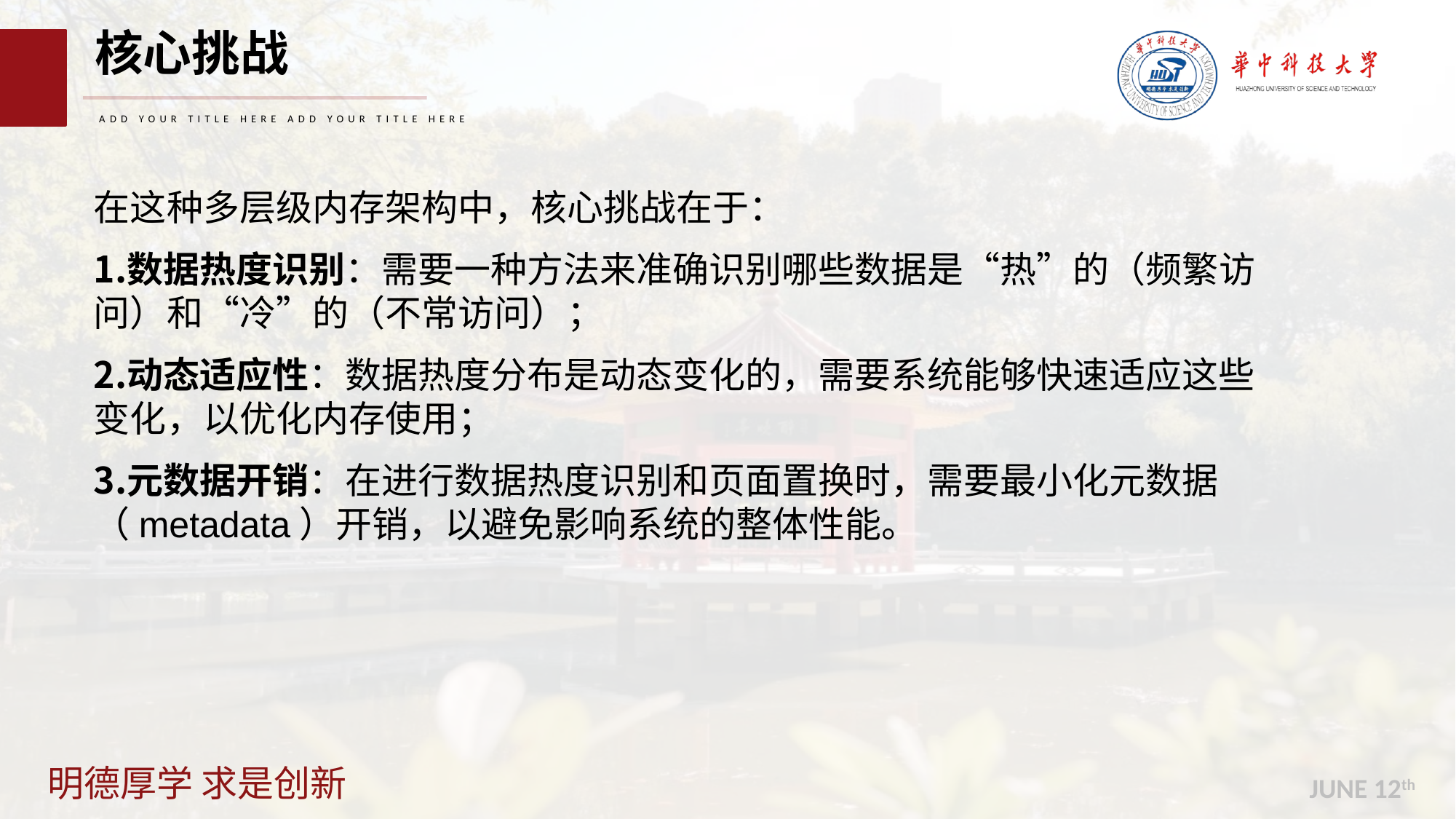

核心挑战
ADD YOUR TITLE HERE ADD YOUR TITLE HERE

在这种多层级内存架构中，核心挑战在于：
数据热度识别：需要一种方法来准确识别哪些数据是“热”的（频繁访问）和“冷”的（不常访问）；
动态适应性：数据热度分布是动态变化的，需要系统能够快速适应这些变化，以优化内存使用；
元数据开销：在进行数据热度识别和页面置换时，需要最小化元数据（metadata）开销，以避免影响系统的整体性能。
JUNE 12th